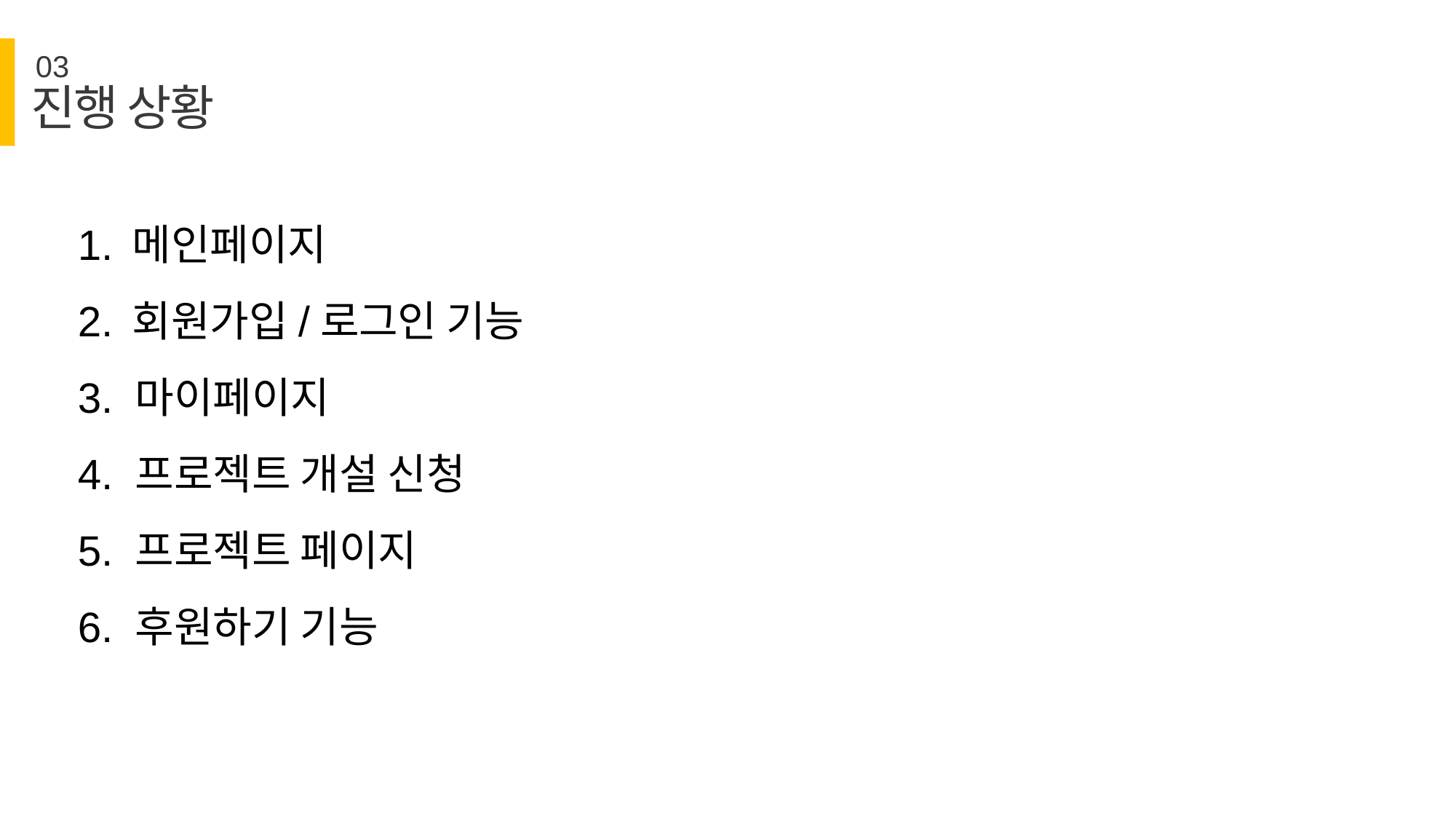

03
진행 상황
메인페이지
회원가입/로그인 기능
3. 마이페이지
4. 프로젝트 개설 신청
5. 프로젝트 페이지
6. 후원하기 기능